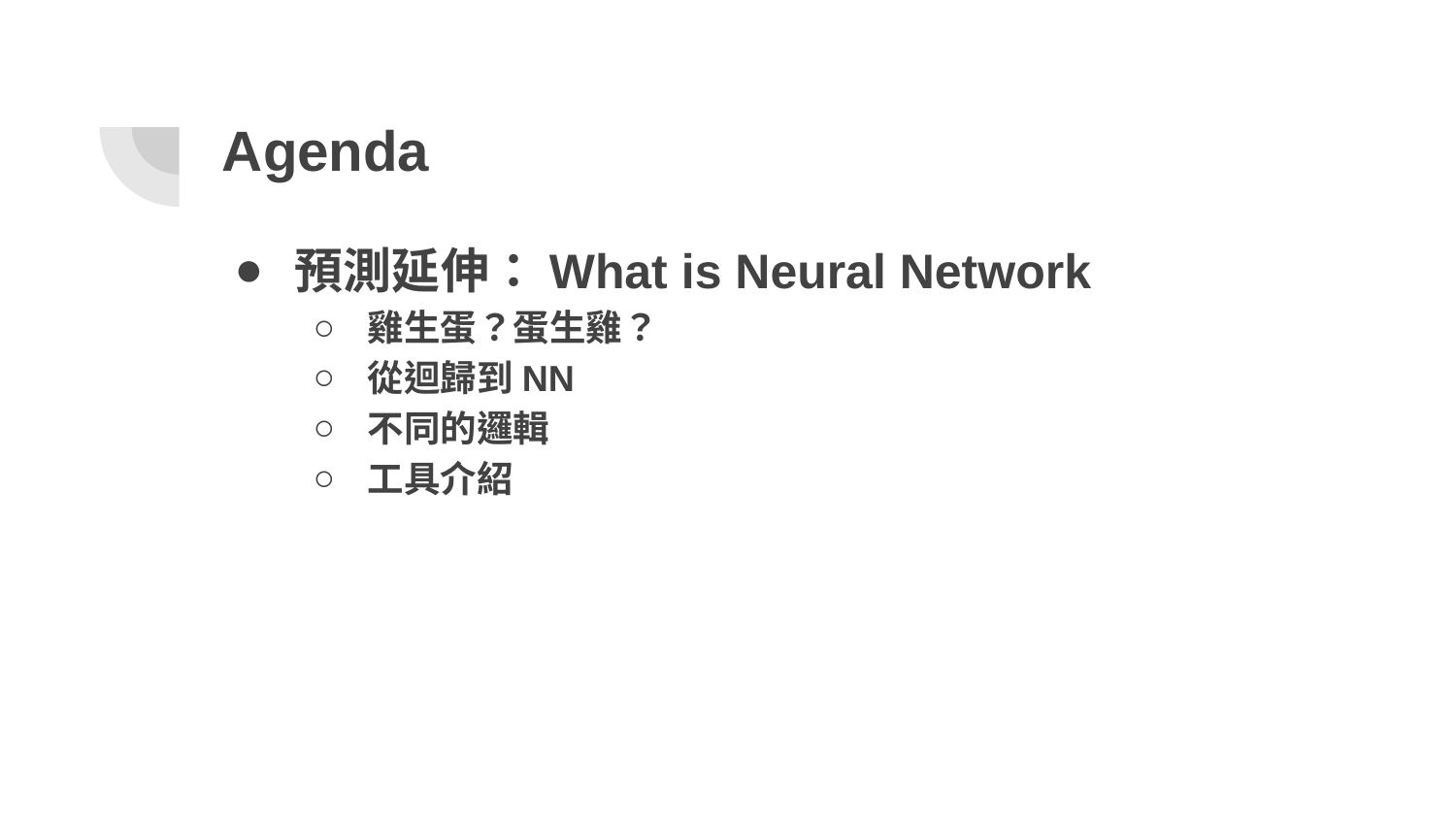

# Agenda
預測延伸：What is Neural Network
雞生蛋？蛋生雞？
從迴歸到NN
不同的邏輯
工具介紹